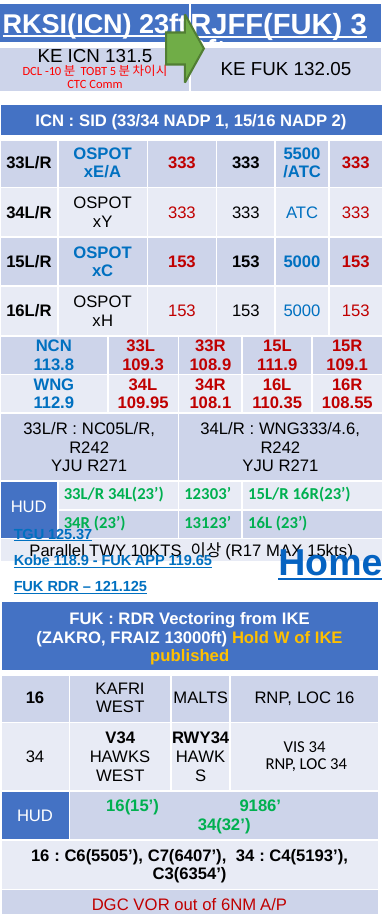

| RKSI(ICN) 23ft | RJFF(FUK) 30ft |
| --- | --- |
| KE ICN 131.5 DCL -10분 TOBT 5분 차이시 CTC Comm | KE FUK 132.05 |

| ICN : SID (33/34 NADP 1, 15/16 NADP 2) |  |  |  |  |  |  |  |  |  |
| --- | --- | --- | --- | --- | --- | --- | --- | --- | --- |
| 33L/R | OSPOT xE/A |  | 333 |  | 333 |  | 5500/ATC |  | 333 |
| 34L/R | OSPOT xY |  | 333 |  | 333 |  | ATC |  | 333 |
| 15L/R | OSPOT xC |  | 153 |  | 153 |  | 5000 |  | 153 |
| 16L/R | OSPOT xH |  | 153 |  | 153 |  | 5000 |  | 153 |
| NCN 113.8 |  | 33L 109.3 |  | 33R 108.9 |  | 15L 111.9 |  | 15R 109.1 |  |
| WNG 112.9 |  | 34L 109.95 |  | 34R 108.1 |  | 16L 110.35 |  | 16R 108.55 |  |
| 33L/R : NC05L/R, R242 YJU R271 |  |  |  | 34L/R : WNG333/4.6, R242 YJU R271 |  |  |  |  |  |
| HUD | 33L/R 34L(23’) |  |  | 12303’ |  | 15L/R 16R(23’) |  |  |  |
|  | 34R (23’) |  |  | 13123’ |  | 16L (23’) |  |  |  |
| Parallel TWY 10KTS 이상(R17 MAX 15kts) |  |  |  |  |  |  |  |  |  |
TGU 125.37
Kobe 118.9 - FUK APP 119.65
FUK RDR – 121.125
Home
| FUK : RDR Vectoring from IKE (ZAKRO, FRAIZ 13000ft) Hold W of IKE published |  |  |  |
| --- | --- | --- | --- |
| 16 | KAFRI WEST | MALTS | RNP, LOC 16 |
| 34 | V34 HAWKS WEST | RWY34 HAWKS | VIS 34 RNP, LOC 34 |
| HUD | 16(15’) 9186’ 34(32’) |  | 24R(305’) 12014’ 24L(293’) 8710’ DIS TH |
| 16 : C6(5505’), C7(6407’), 34 : C4(5193’), C3(6354’) |  |  |  |
| DGC VOR out of 6NM A/P VIS 34 : After IKE – RDR Vector Downwind – 1800ft – RWY Insight 1500ft – Before L/D CHK Complete before base (Do not Extend Downwind due Terrain) |  |  |  |